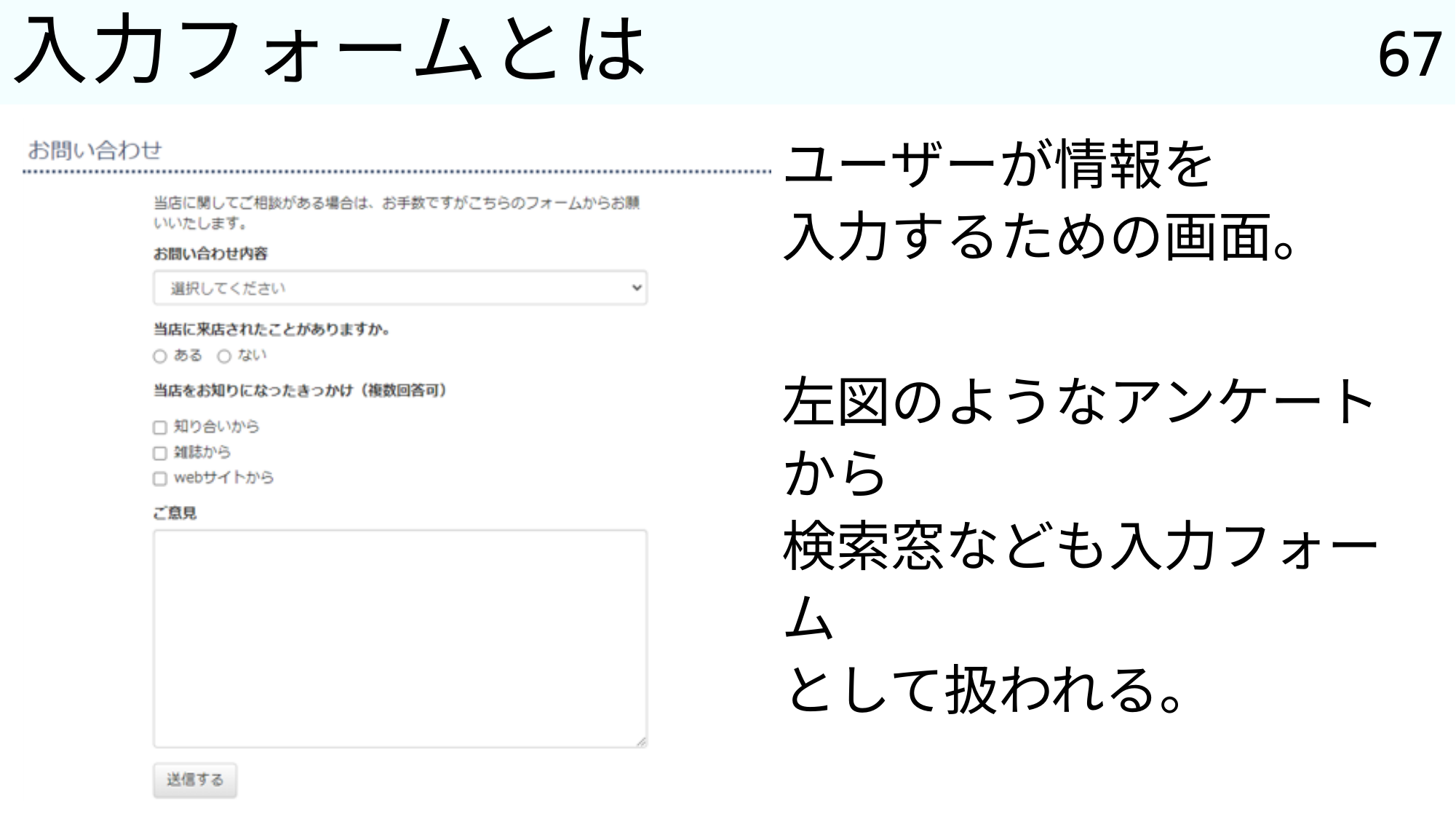

67
# 入力フォームとは

ユーザーが情報を
入力するための画面。

左図のようなアンケートから
検索窓なども入力フォーム
として扱われる。